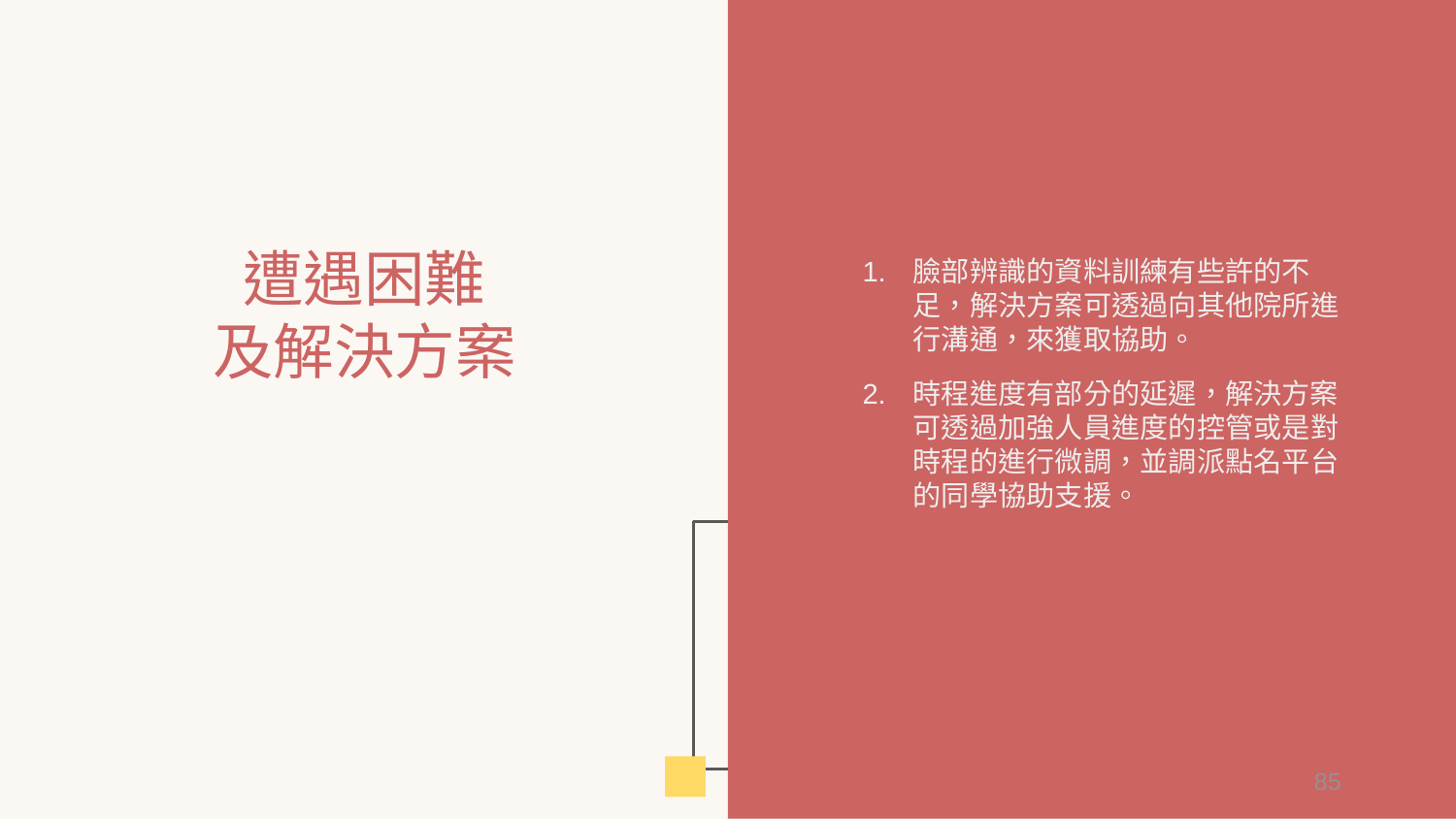

臉部辨識的資料訓練有些許的不足，解決方案可透過向其他院所進行溝通，來獲取協助。
時程進度有部分的延遲，解決方案可透過加強人員進度的控管或是對時程的進行微調，並調派點名平台的同學協助支援。

# 遭遇困難 及解決方案

85